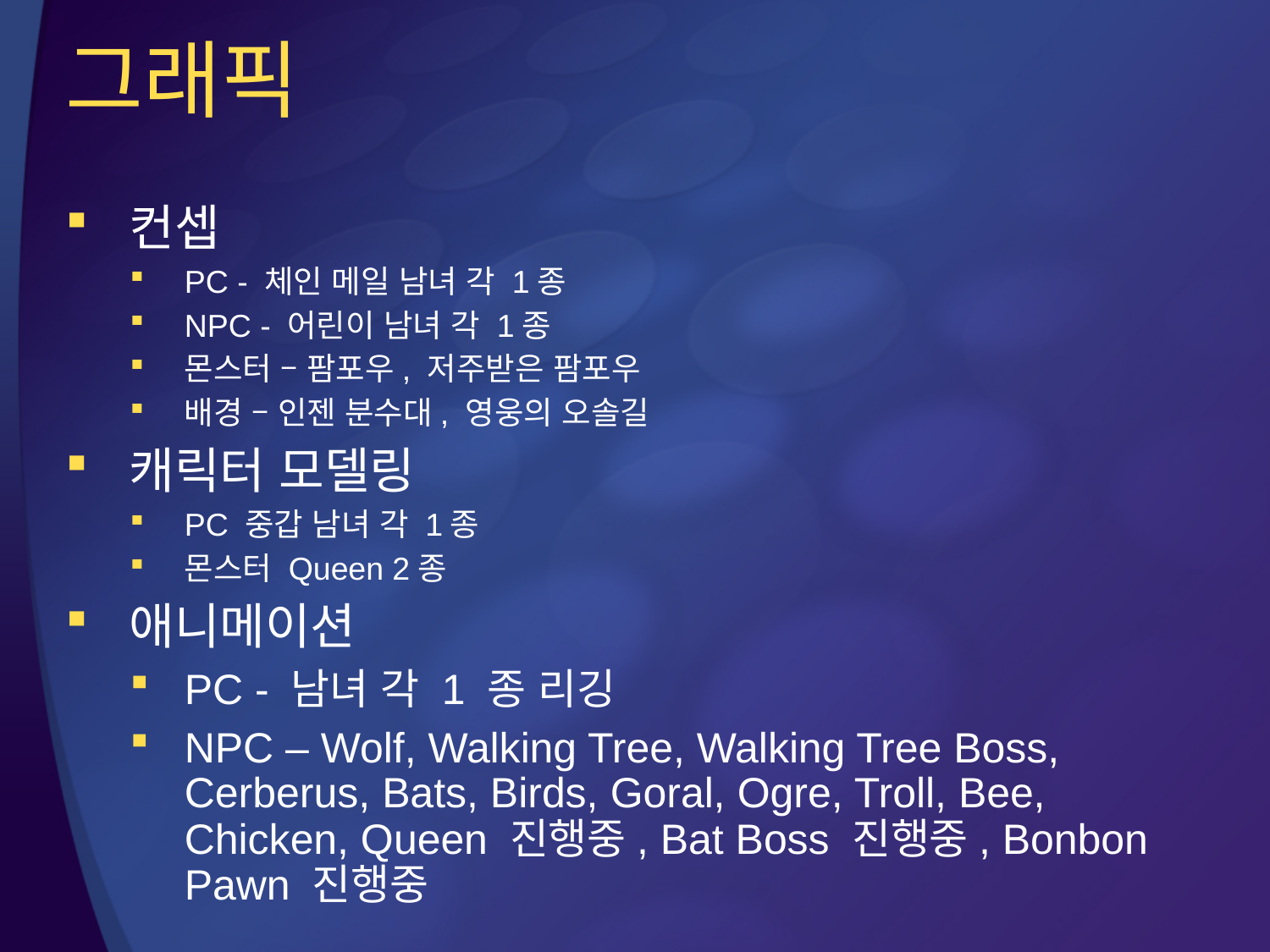

# 그래픽
컨셉
PC - 체인 메일 남녀 각 1종
NPC - 어린이 남녀 각 1종
몬스터 – 팜포우, 저주받은 팜포우
배경 – 인젠 분수대, 영웅의 오솔길
캐릭터 모델링
PC 중갑 남녀 각 1종
몬스터 Queen 2종
애니메이션
PC - 남녀 각 1 종 리깅
NPC – Wolf, Walking Tree, Walking Tree Boss, Cerberus, Bats, Birds, Goral, Ogre, Troll, Bee, Chicken, Queen 진행중, Bat Boss 진행중, Bonbon Pawn 진행중